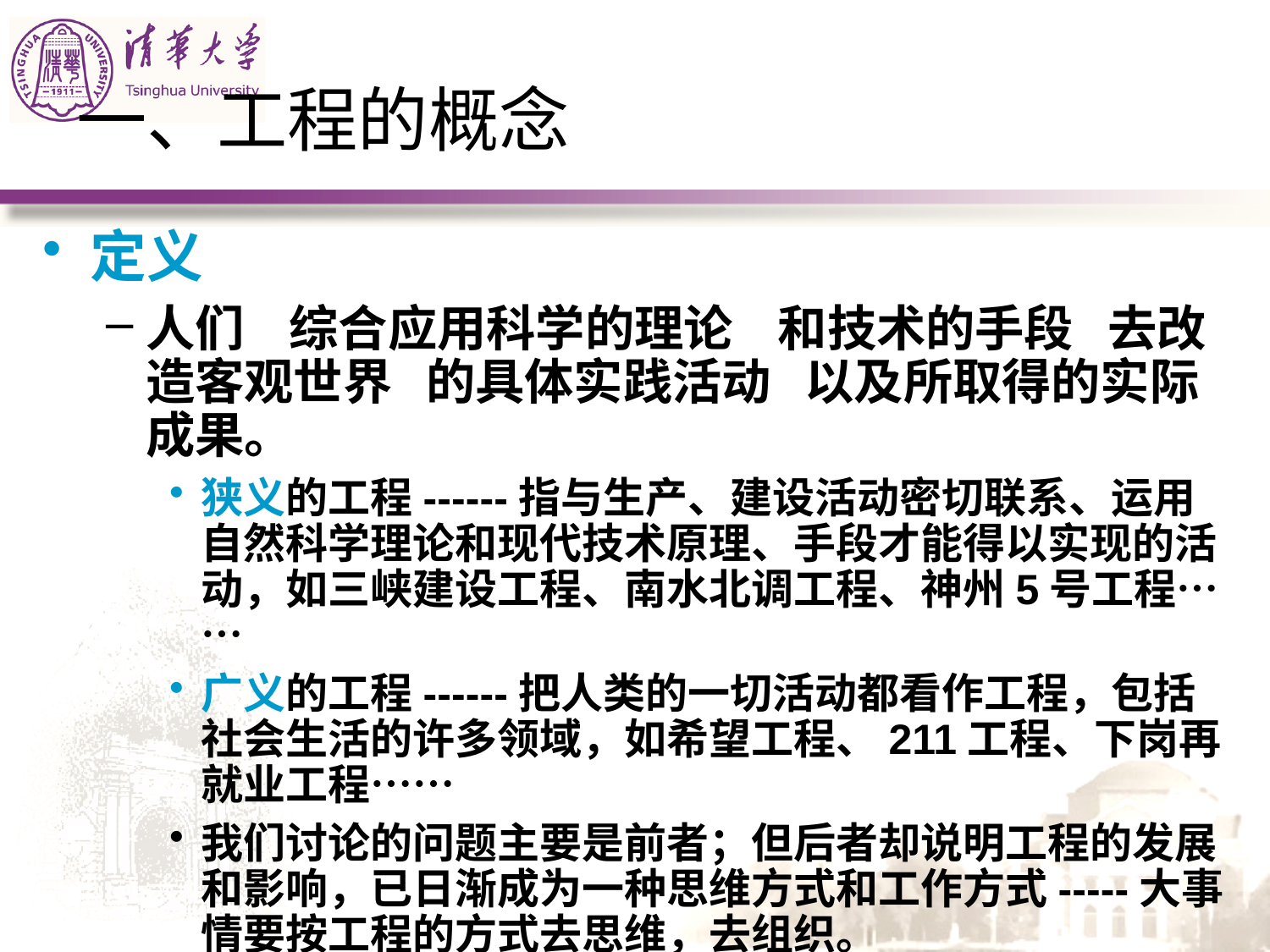

# 一、工程的概念
定义
人们    综合应用科学的理论    和技术的手段   去改造客观世界   的具体实践活动   以及所取得的实际成果。
狭义的工程------指与生产、建设活动密切联系、运用自然科学理论和现代技术原理、手段才能得以实现的活动，如三峡建设工程、南水北调工程、神州5号工程……
广义的工程------把人类的一切活动都看作工程，包括社会生活的许多领域，如希望工程、211工程、下岗再就业工程……
我们讨论的问题主要是前者；但后者却说明工程的发展和影响，已日渐成为一种思维方式和工作方式-----大事情要按工程的方式去思维，去组织。